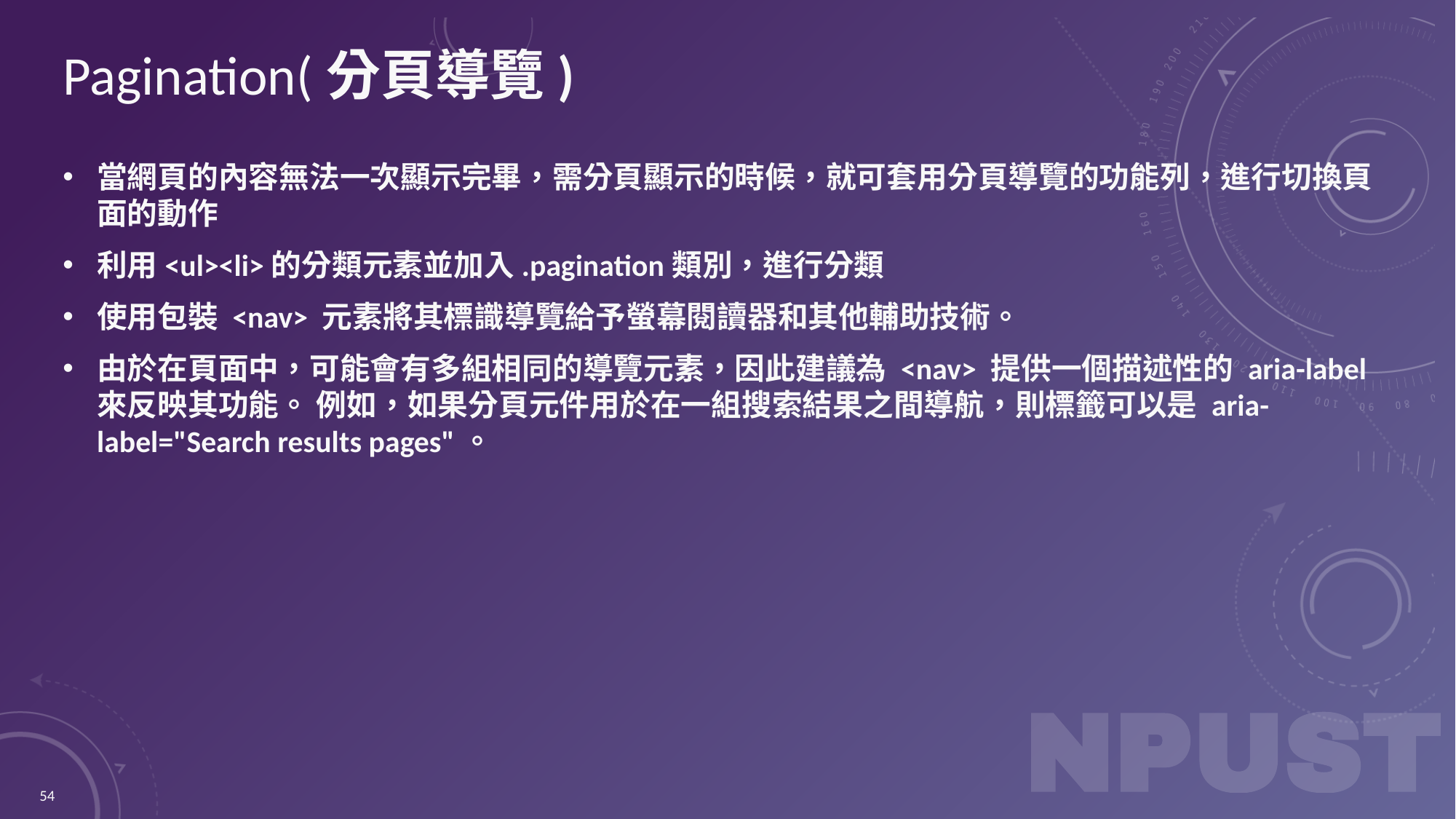

# Pagination(分頁導覽)
當網頁的內容無法一次顯示完畢，需分頁顯示的時候，就可套用分頁導覽的功能列，進行切換頁面的動作
利用<ul><li>的分類元素並加入.pagination類別，進行分類
使用包裝 <nav> 元素將其標識導覽給予螢幕閱讀器和其他輔助技術。
由於在頁面中，可能會有多組相同的導覽元素，因此建議為 <nav> 提供一個描述性的 aria-label 來反映其功能。 例如，如果分頁元件用於在一組搜索結果之間導航，則標籤可以是 aria-label="Search results pages"。
54